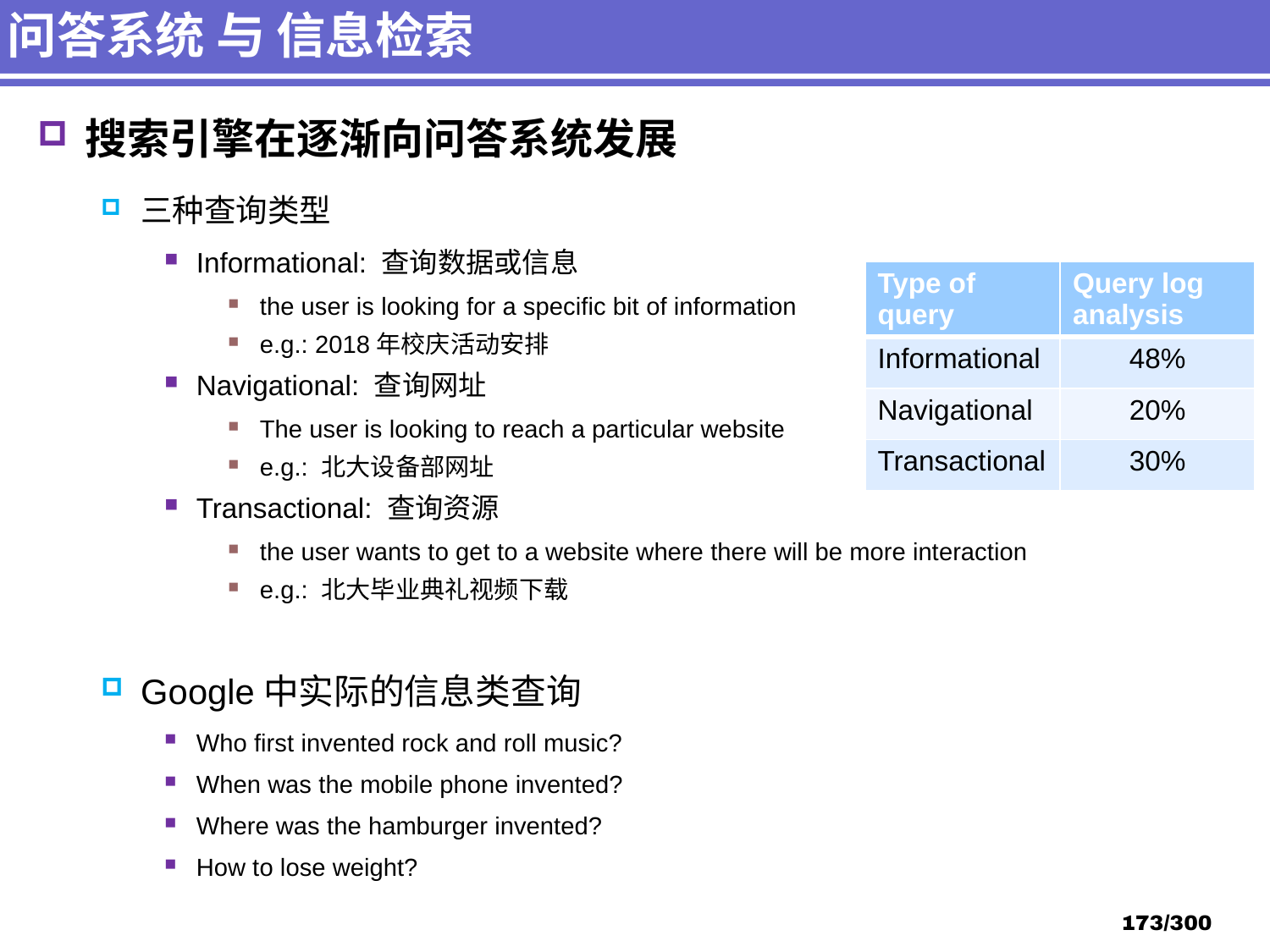

# 问答系统 与 信息检索
搜索引擎在逐渐向问答系统发展
三种查询类型
Informational: 查询数据或信息
the user is looking for a specific bit of information
e.g.: 2018年校庆活动安排
Navigational: 查询网址
The user is looking to reach a particular website
e.g.: 北大设备部网址
Transactional: 查询资源
the user wants to get to a website where there will be more interaction
e.g.: 北大毕业典礼视频下载

Google中实际的信息类查询
Who first invented rock and roll music?
When was the mobile phone invented?
Where was the hamburger invented?
How to lose weight?
| Type of query | Query log analysis |
| --- | --- |
| Informational | 48% |
| Navigational | 20% |
| Transactional | 30% |
173/300